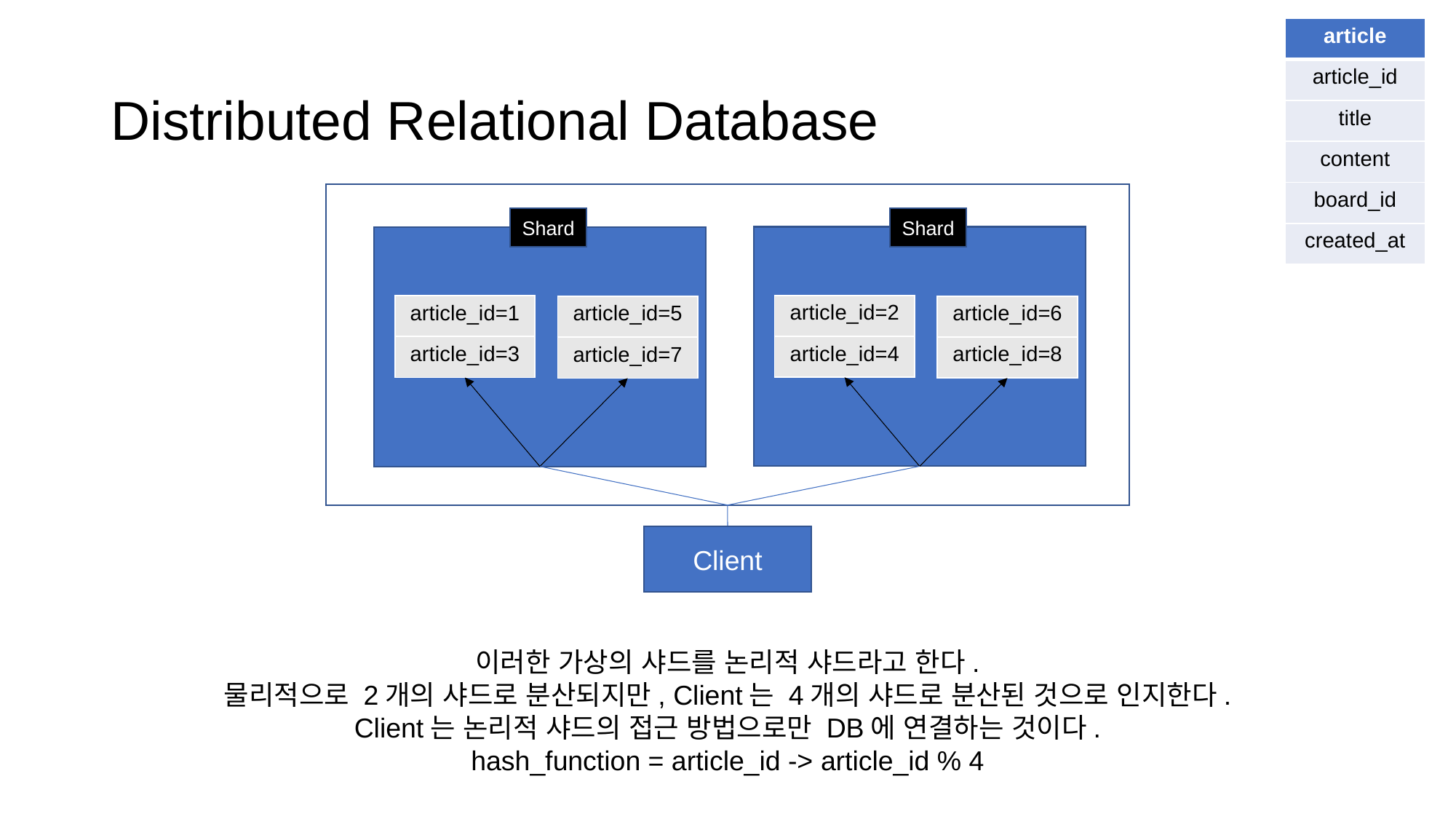

| article |
| --- |
| article\_id |
| title |
| content |
| board\_id |
| created\_at |
# Distributed Relational Database

Shard
Shard

| article\_id=2 |
| --- |
| article\_id=4 |
| article\_id=1 |
| --- |
| article\_id=3 |
| article\_id=6 |
| --- |
| article\_id=8 |
| article\_id=5 |
| --- |
| article\_id=7 |
Client
이러한 가상의 샤드를 논리적 샤드라고 한다.
물리적으로 2개의 샤드로 분산되지만, Client는 4개의 샤드로 분산된 것으로 인지한다.
Client는 논리적 샤드의 접근 방법으로만 DB에 연결하는 것이다.
hash_function = article_id -> article_id % 4